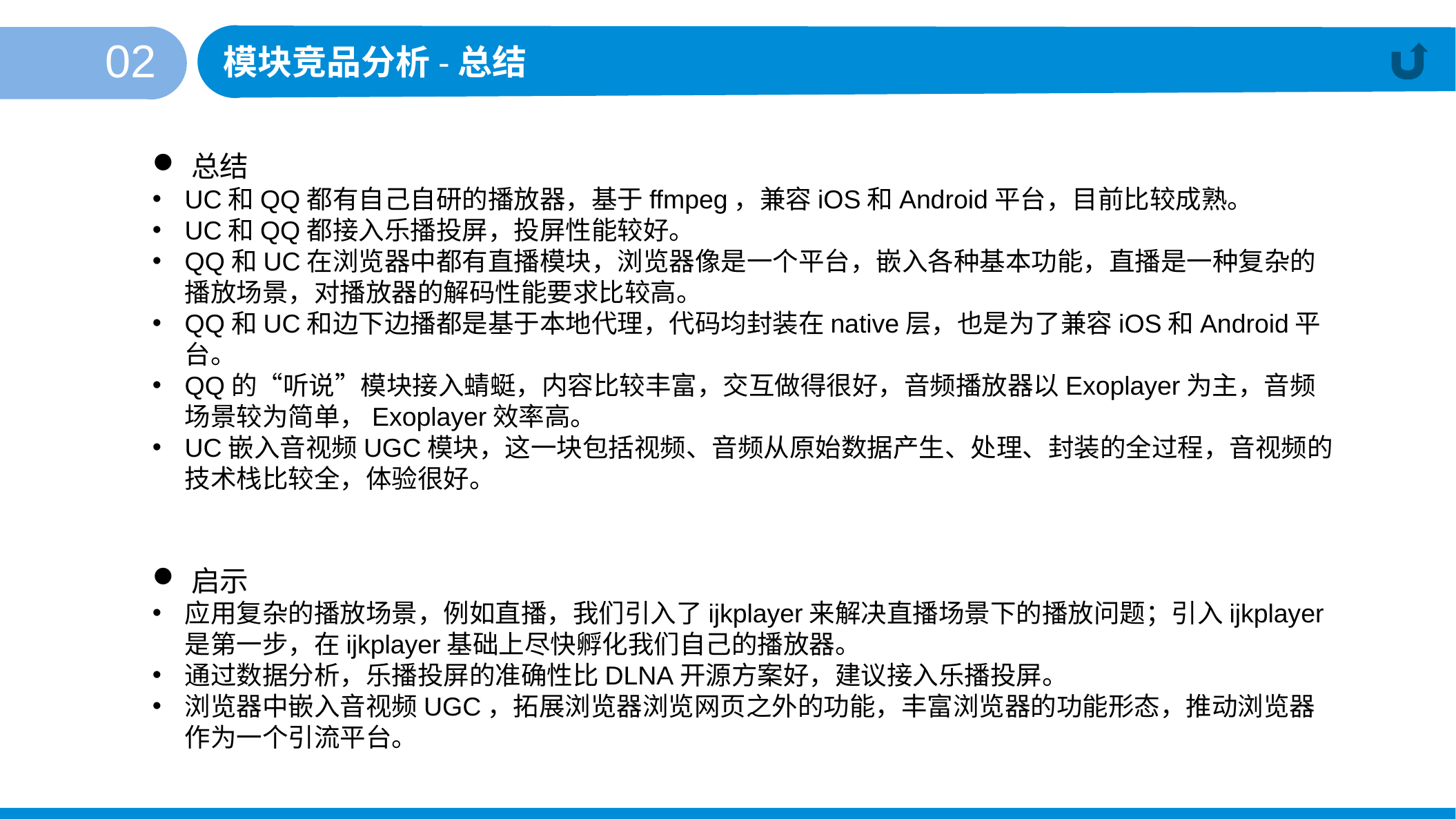

02

模块竞品分析-总结

总结
UC和QQ都有自己自研的播放器，基于ffmpeg，兼容iOS和Android平台，目前比较成熟。
UC和QQ都接入乐播投屏，投屏性能较好。
QQ和UC在浏览器中都有直播模块，浏览器像是一个平台，嵌入各种基本功能，直播是一种复杂的播放场景，对播放器的解码性能要求比较高。
QQ和UC和边下边播都是基于本地代理，代码均封装在native层，也是为了兼容iOS和Android平台。
QQ的“听说”模块接入蜻蜓，内容比较丰富，交互做得很好，音频播放器以Exoplayer为主，音频场景较为简单，Exoplayer效率高。
UC嵌入音视频UGC模块，这一块包括视频、音频从原始数据产生、处理、封装的全过程，音视频的技术栈比较全，体验很好。

启示
应用复杂的播放场景，例如直播，我们引入了ijkplayer来解决直播场景下的播放问题；引入ijkplayer是第一步，在ijkplayer基础上尽快孵化我们自己的播放器。
通过数据分析，乐播投屏的准确性比DLNA开源方案好，建议接入乐播投屏。
浏览器中嵌入音视频UGC，拓展浏览器浏览网页之外的功能，丰富浏览器的功能形态，推动浏览器作为一个引流平台。